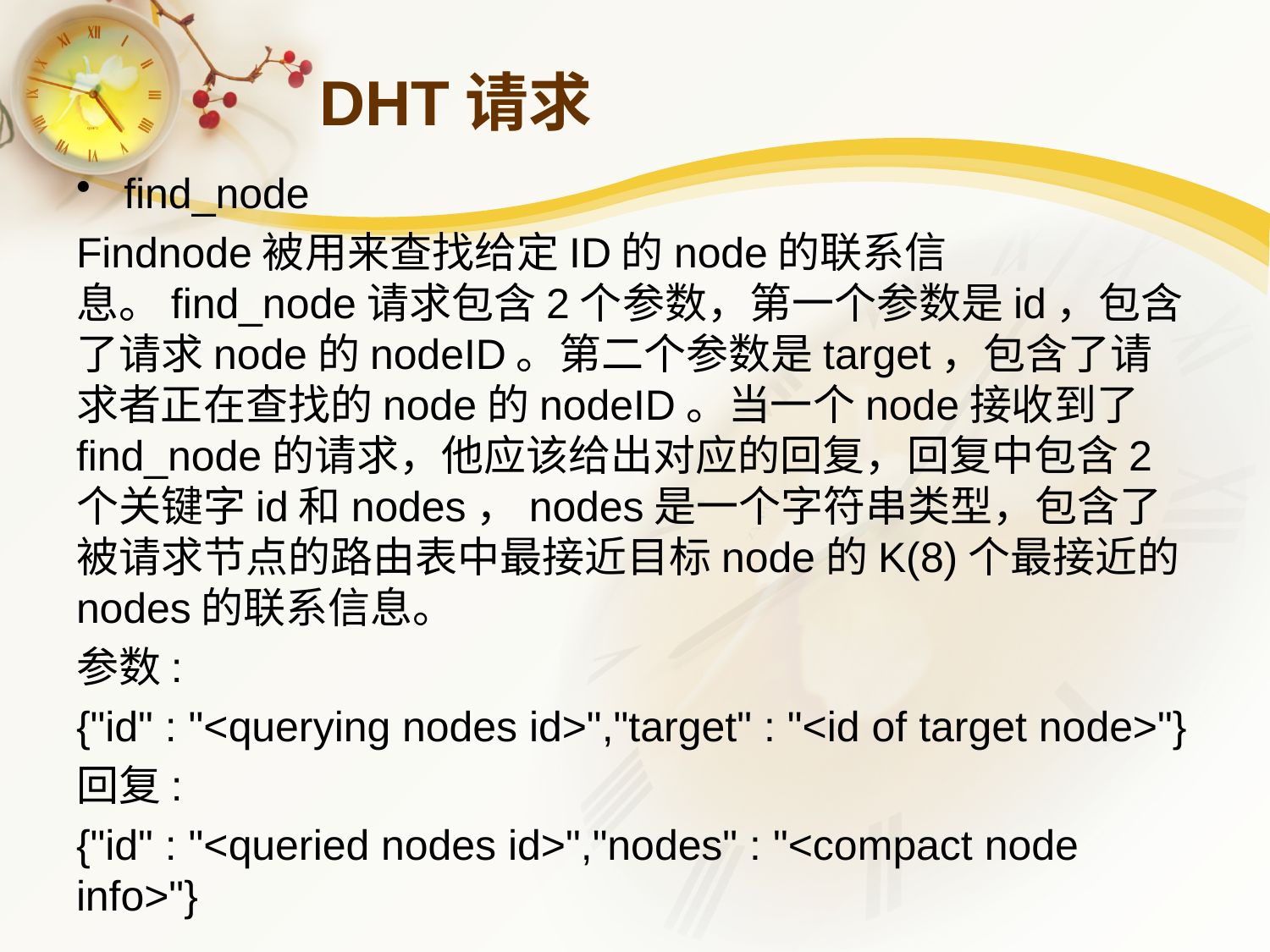

# DHT请求
find_node
Findnode被用来查找给定ID的node的联系信息。find_node请求包含2个参数，第一个参数是id，包含了请求node的nodeID。第二个参数是target，包含了请求者正在查找的node的nodeID。当一个node接收到了find_node的请求，他应该给出对应的回复，回复中包含2个关键字id和nodes，nodes是一个字符串类型，包含了被请求节点的路由表中最接近目标node的K(8)个最接近的nodes的联系信息。
参数:
{"id" : "<querying nodes id>","target" : "<id of target node>"}
回复:
{"id" : "<queried nodes id>","nodes" : "<compact node info>"}